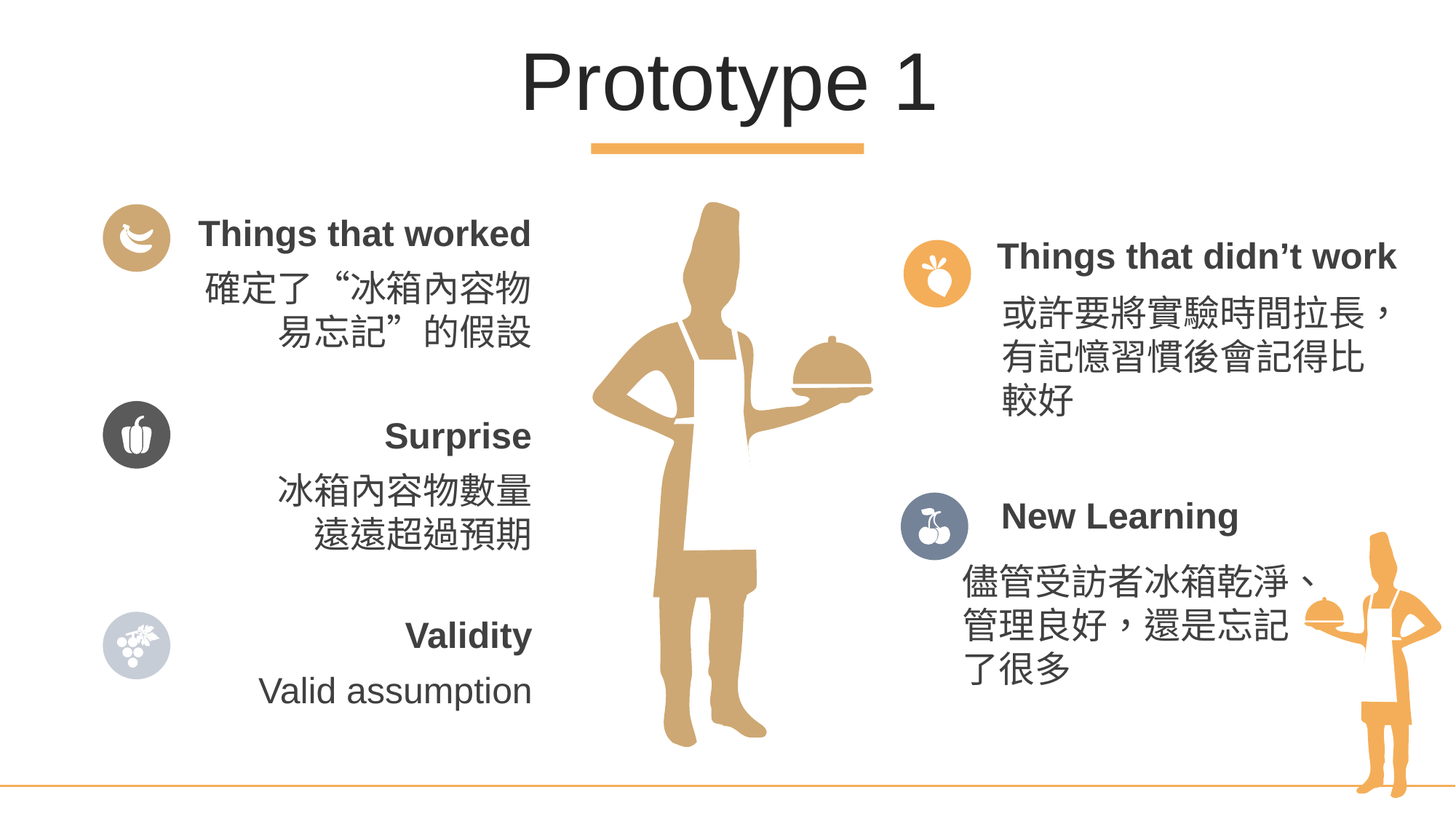

Prototype 1

Things that worked
確定了“冰箱內容物易忘記”的假設
Things that didn’t work
或許要將實驗時間拉長，有記憶習慣後會記得比較好

Surprise
冰箱內容物數量
遠遠超過預期
New Learning
儘管受訪者冰箱乾淨、管理良好，還是忘記了很多

Validity
Valid assumption